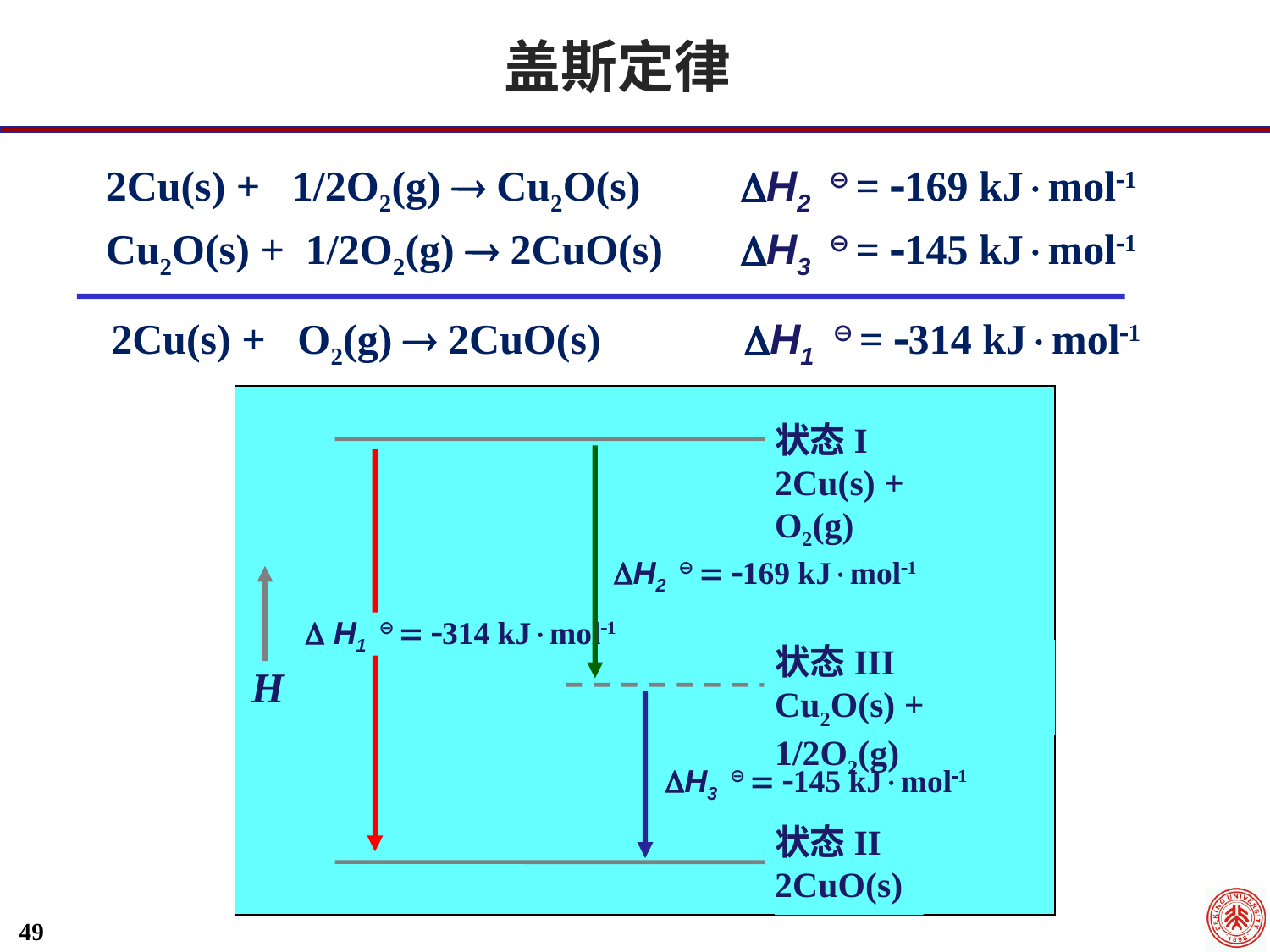

盖斯定律

2Cu(s) +   1/2O2(g) → Cu2O(s)   	ΔH2  ⊖ = −169 kJ⋅mol−1
Cu2O(s) +  1/2O2(g) → 2CuO(s)   	ΔH3  ⊖ = −145 kJ⋅mol−1

2Cu(s) +   O2(g) → 2CuO(s)   	        ΔH1  ⊖ = −314 kJ⋅mol−1

状态I
2Cu(s) + O2(g)

ΔH2  ⊖ = −169 kJ⋅mol−1

Δ H1  ⊖  = −314 kJ⋅mol−1
状态III
Cu2O(s) + 1/2O2(g)
H

ΔH3  ⊖  = −145 kJ⋅mol−1
状态II
2CuO(s)

49